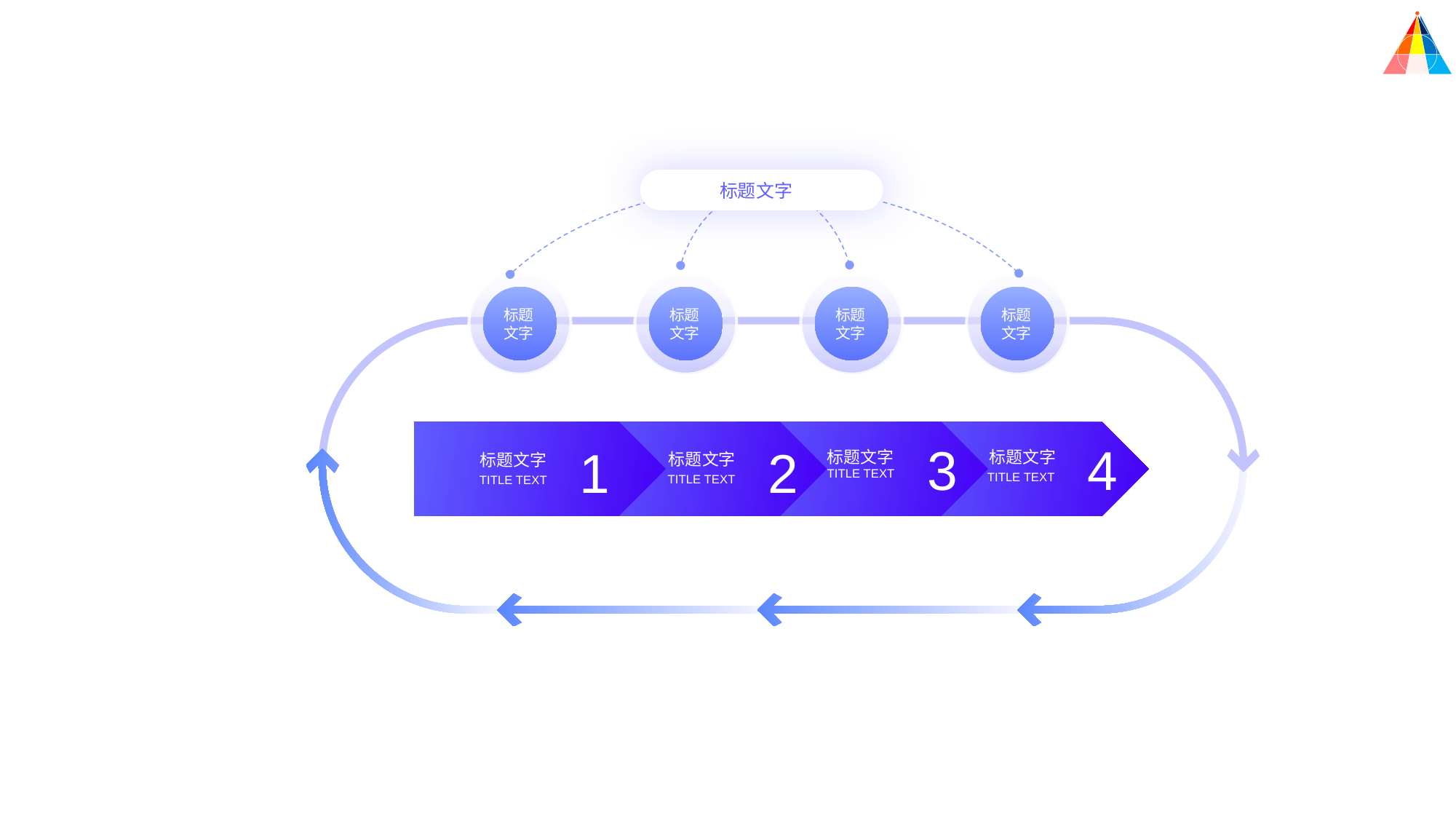

标题文字

标题
文字

标题
文字

标题
文字

标题
文字

3
4
2
1
标题文字
标题文字
标题文字
标题文字

TITLE TEXT
TITLE TEXT
TITLE TEXT
TITLE TEXT